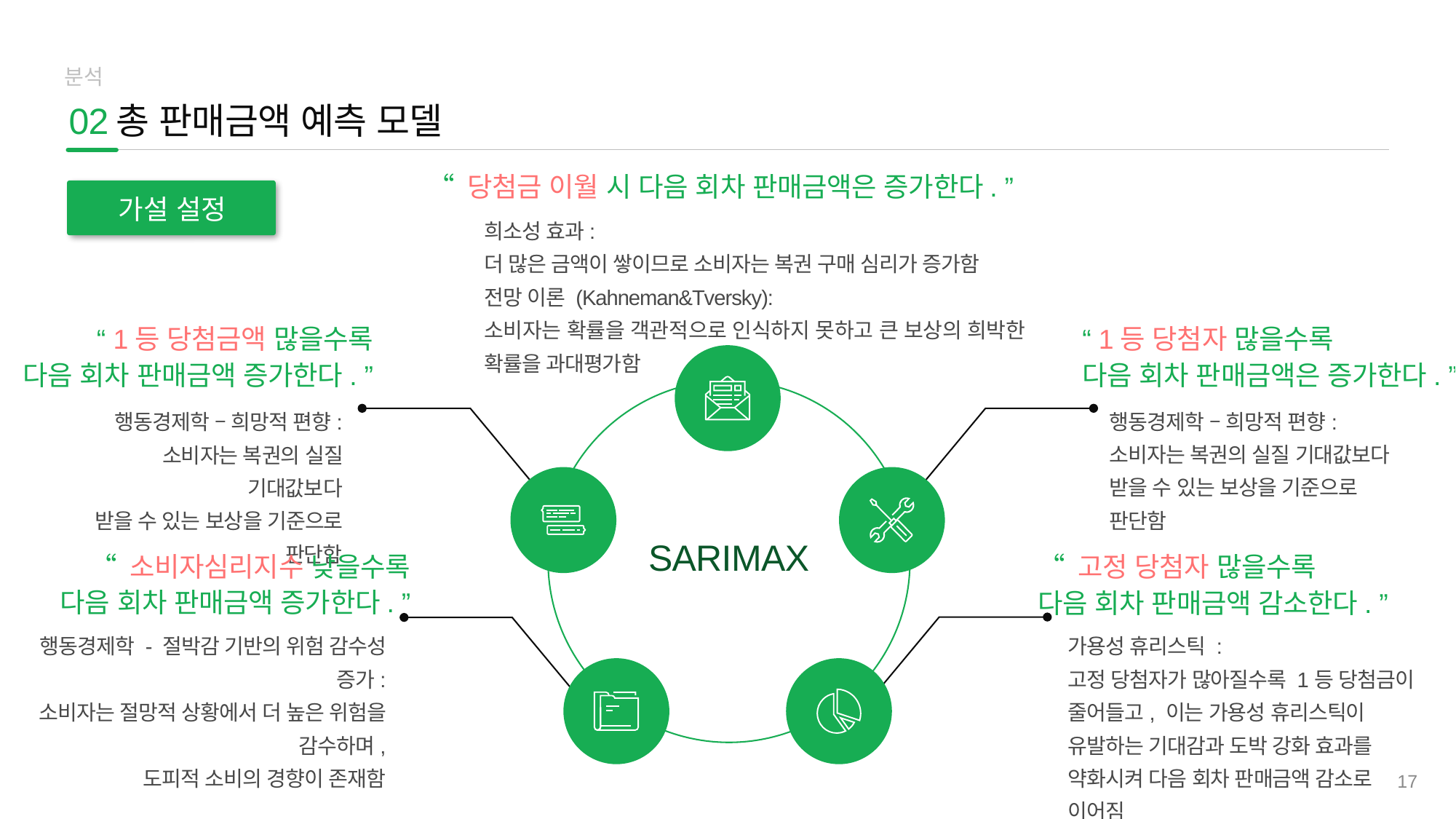

분석
02
총 판매금액 예측 모델
“ 당첨금 이월 시 다음 회차 판매금액은 증가한다. ”

가설 설정
희소성 효과:
더 많은 금액이 쌓이므로 소비자는 복권 구매 심리가 증가함
전망 이론 (Kahneman&Tversky):
소비자는 확률을 객관적으로 인식하지 못하고 큰 보상의 희박한 확률을 과대평가함
“ 1등 당첨금액 많을수록
다음 회차 판매금액 증가한다. ”
“ 1등 당첨자 많을수록
다음 회차 판매금액은 증가한다. ”

행동경제학 – 희망적 편향:
소비자는 복권의 실질 기대값보다
받을 수 있는 보상을 기준으로 판단함
행동경제학 – 희망적 편향:
소비자는 복권의 실질 기대값보다
받을 수 있는 보상을 기준으로 판단함

SARIMAX
“ 소비자심리지수 낮을수록
다음 회차 판매금액 증가한다. ”
“ 고정 당첨자 많을수록
다음 회차 판매금액 감소한다. ”

행동경제학 - 절박감 기반의 위험 감수성 증가:
소비자는 절망적 상황에서 더 높은 위험을 감수하며,
도피적 소비의 경향이 존재함
가용성 휴리스틱 :
고정 당첨자가 많아질수록 1등 당첨금이 줄어들고, 이는 가용성 휴리스틱이 유발하는 기대감과 도박 강화 효과를 약화시켜 다음 회차 판매금액 감소로 이어짐

17